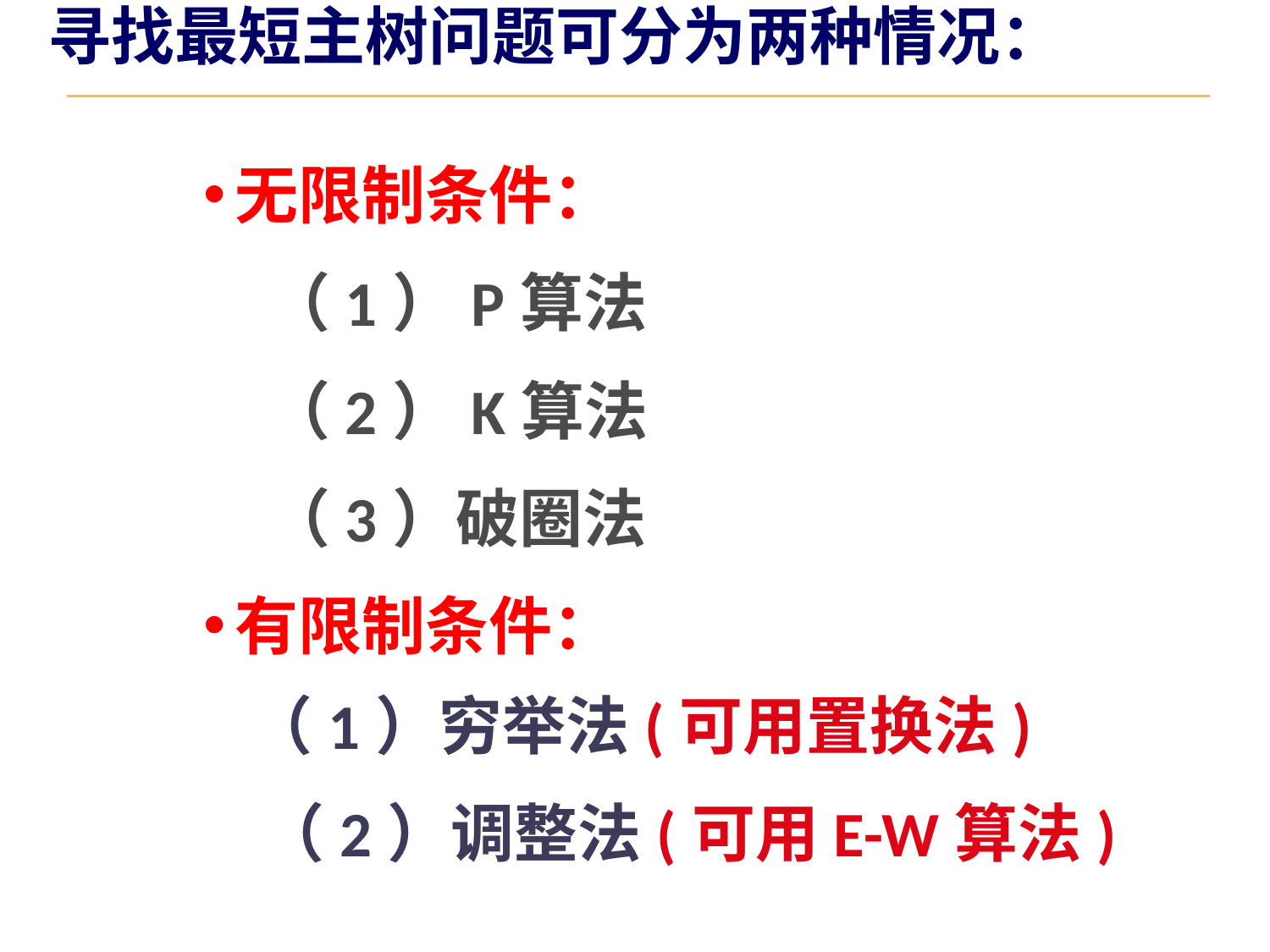

# 寻找最短主树问题可分为两种情况：
无限制条件：
（1）P算法
（2）K算法
（3）破圈法
有限制条件：
 （1）穷举法(可用置换法)
   （2）调整法(可用E-W算法)